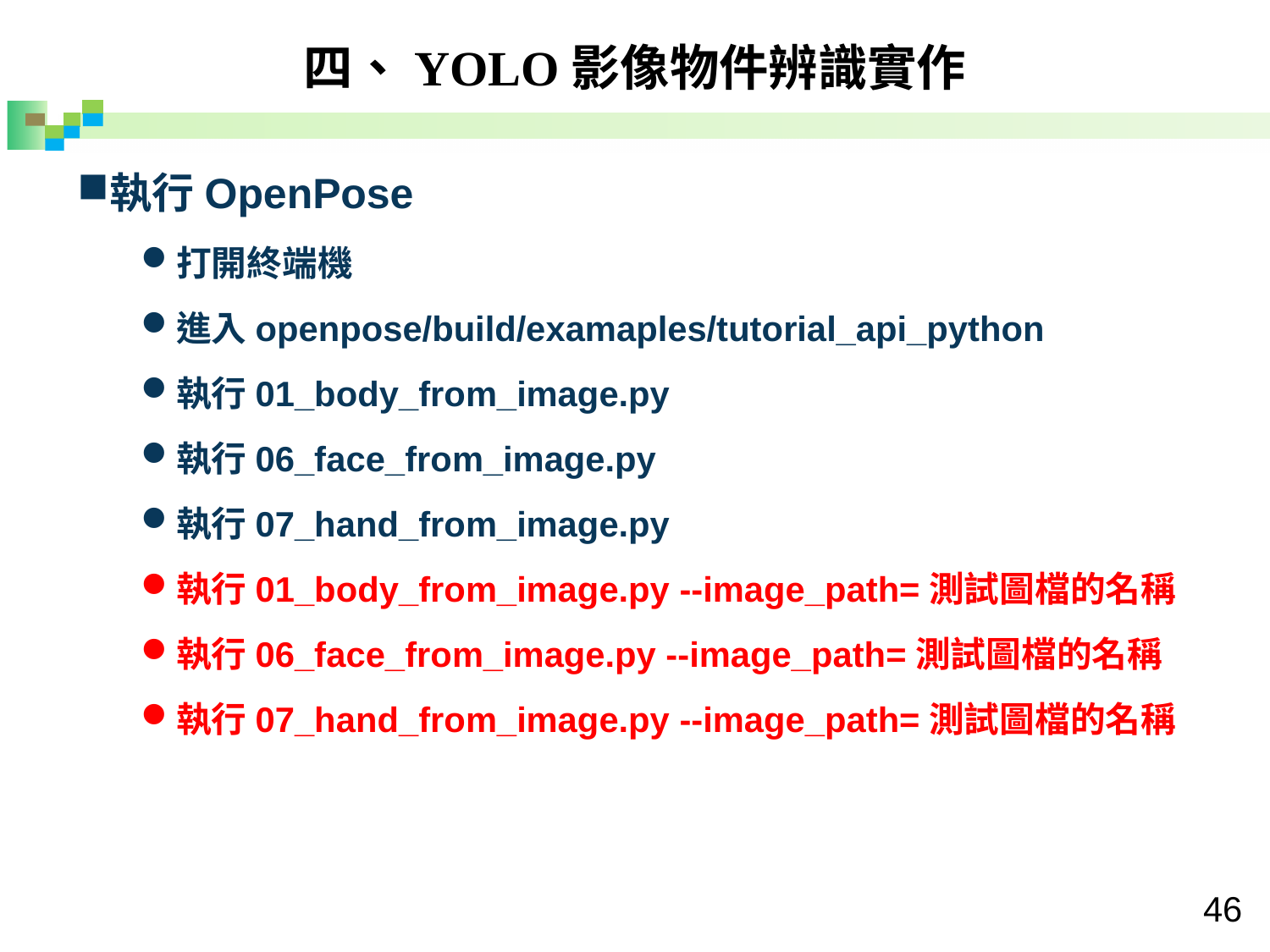

四、YOLO影像物件辨識實作
執行OpenPose
打開終端機
進入openpose/build/examaples/tutorial_api_python
執行01_body_from_image.py
執行06_face_from_image.py
執行07_hand_from_image.py
執行01_body_from_image.py --image_path=測試圖檔的名稱
執行06_face_from_image.py --image_path=測試圖檔的名稱
執行07_hand_from_image.py --image_path=測試圖檔的名稱